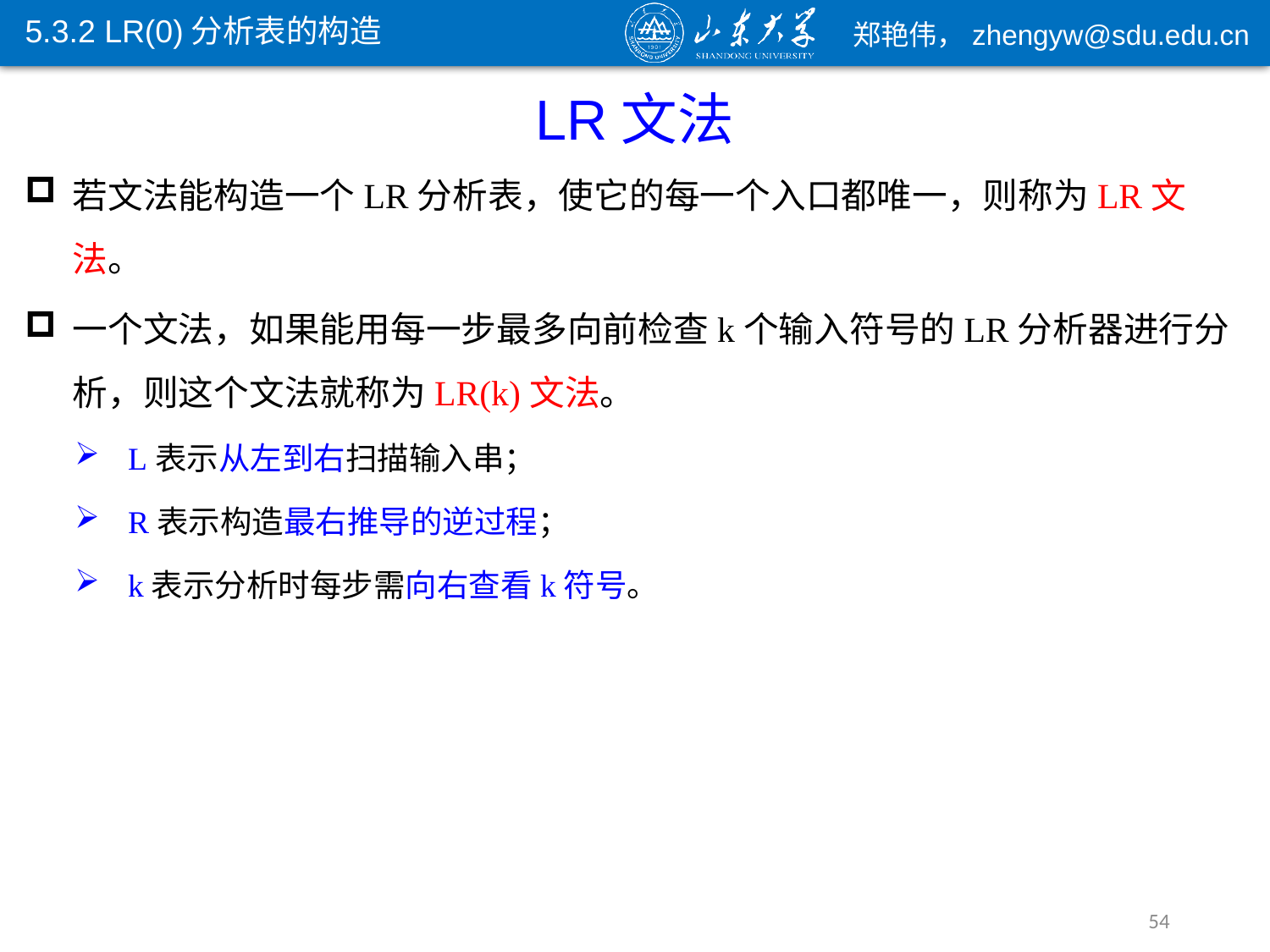

5.3.2 LR(0)分析表的构造
LR文法
若文法能构造一个LR分析表，使它的每一个入口都唯一，则称为LR文法。
一个文法，如果能用每一步最多向前检查k个输入符号的LR分析器进行分析，则这个文法就称为LR(k)文法。
L表示从左到右扫描输入串；
R表示构造最右推导的逆过程；
k表示分析时每步需向右查看k符号。
54